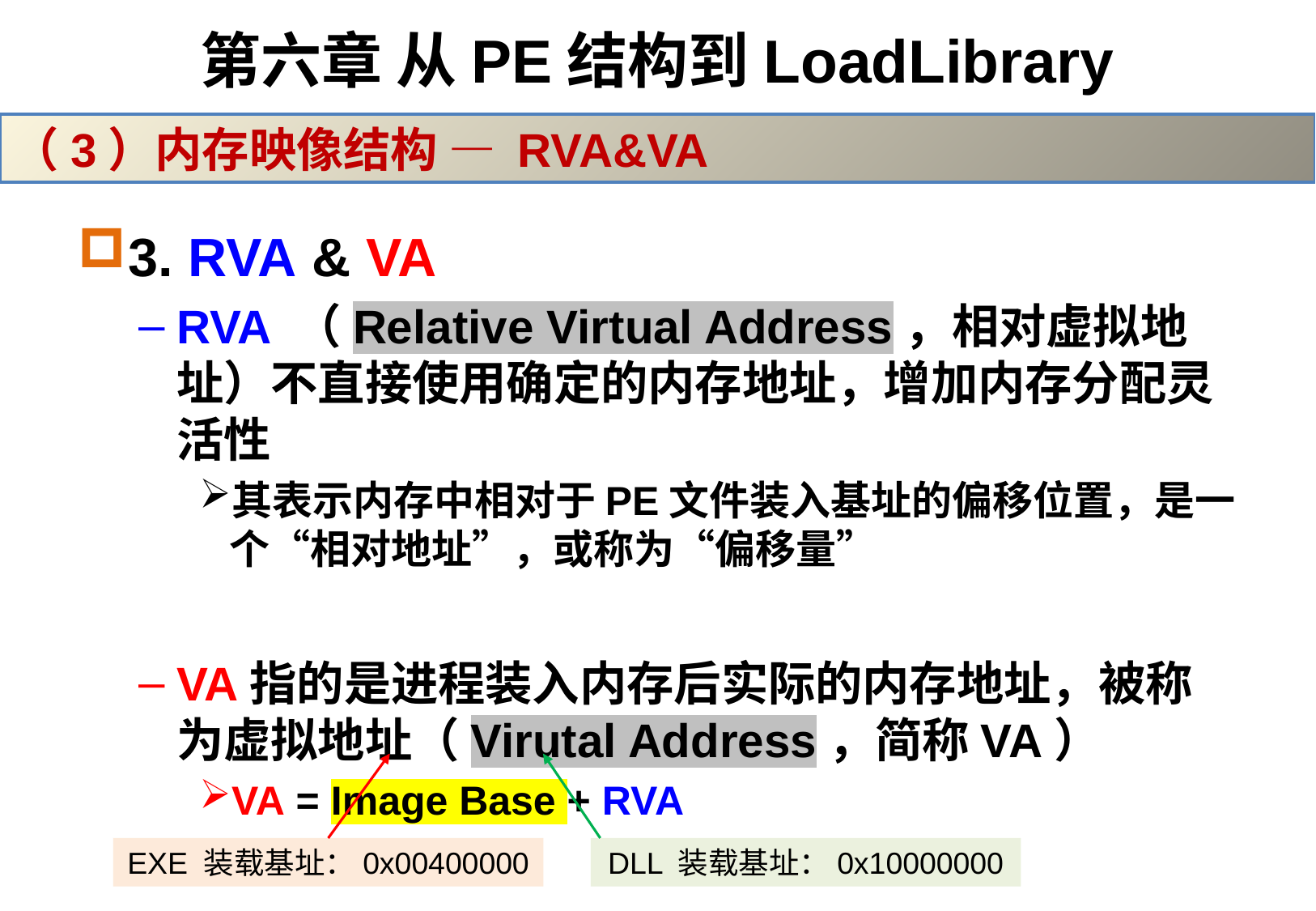

# 第六章 从PE结构到LoadLibrary
（3）内存映像结构 — RVA&VA
3. RVA & VA
RVA （Relative Virtual Address，相对虚拟地址）不直接使用确定的内存地址，增加内存分配灵活性
其表示内存中相对于PE文件装入基址的偏移位置，是一个“相对地址”，或称为“偏移量”

VA指的是进程装入内存后实际的内存地址，被称为虚拟地址（Virutal Address，简称VA）
VA = Image Base + RVA
EXE 装载基址：0x00400000
DLL 装载基址：0x10000000